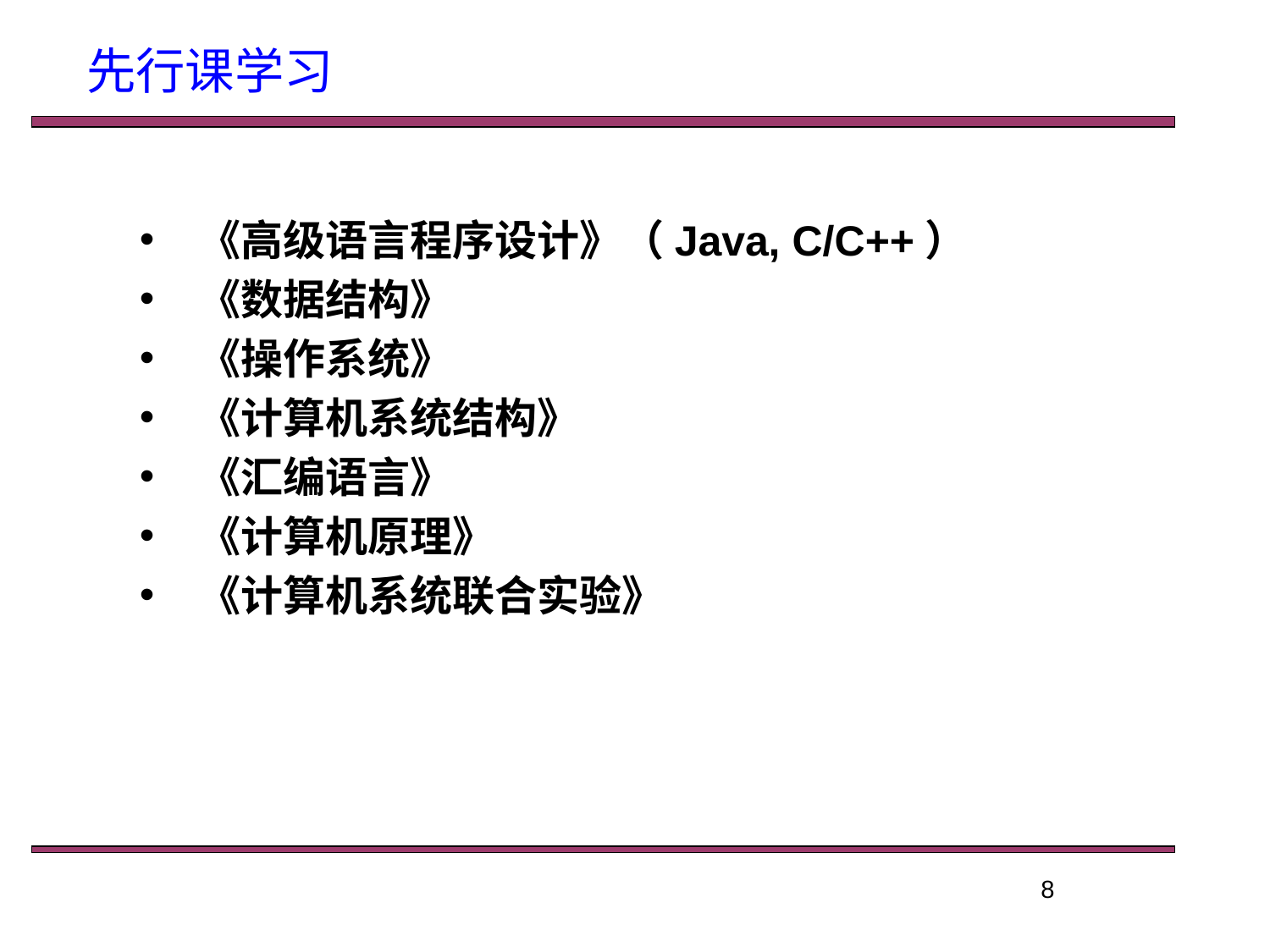

先行课学习

 《高级语言程序设计》（Java, C/C++）
 《数据结构》
 《操作系统》
 《计算机系统结构》
 《汇编语言》
 《计算机原理》
 《计算机系统联合实验》

8